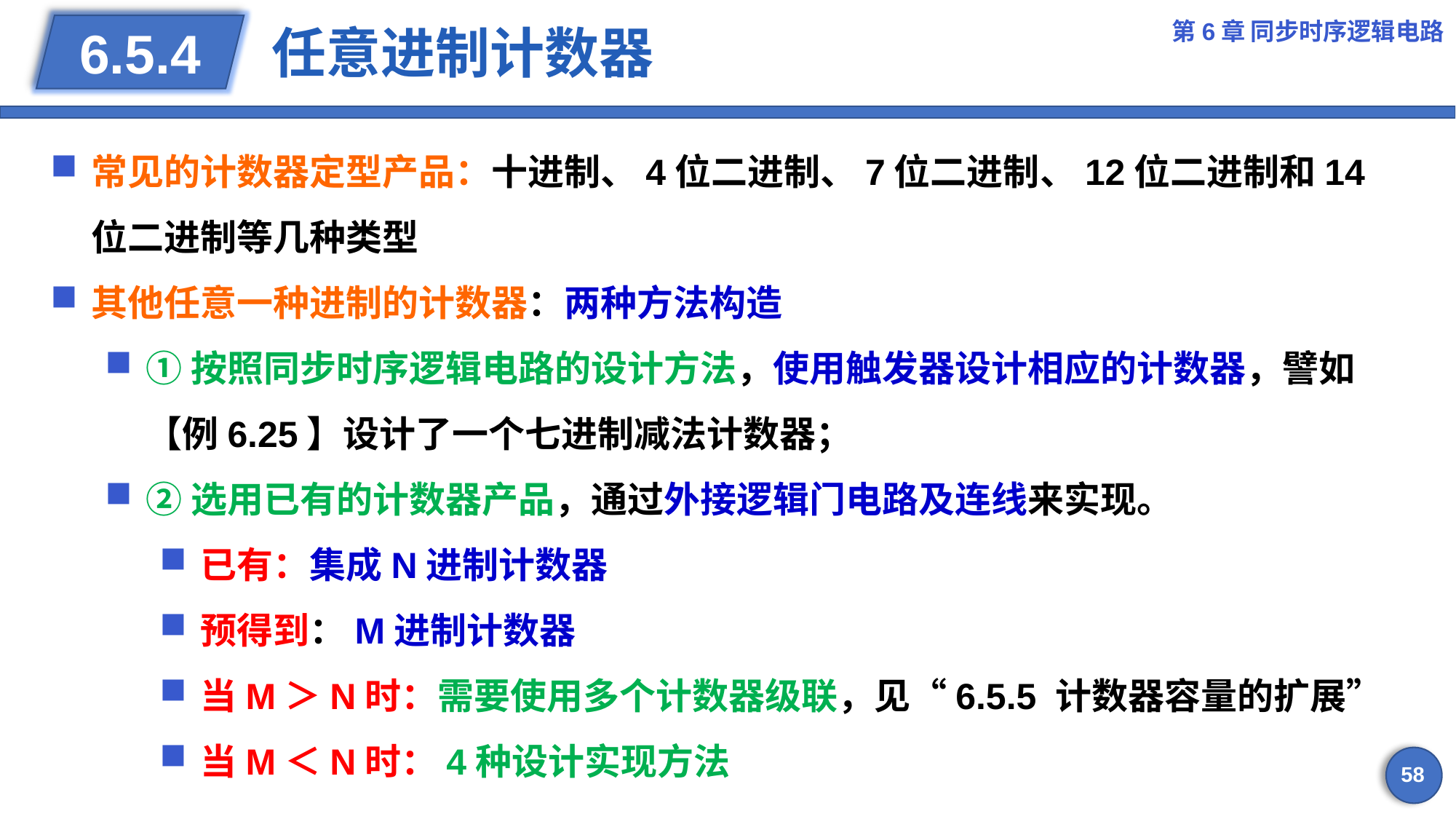

第6章 同步时序逻辑电路
# 任意进制计数器
6.5.4
常见的计数器定型产品：十进制、4位二进制、7位二进制、12位二进制和14位二进制等几种类型
其他任意一种进制的计数器：两种方法构造
①按照同步时序逻辑电路的设计方法，使用触发器设计相应的计数器，譬如【例6.25】设计了一个七进制减法计数器；
②选用已有的计数器产品，通过外接逻辑门电路及连线来实现。
已有：集成N进制计数器
预得到：M进制计数器
当M＞N时：需要使用多个计数器级联，见“6.5.5 计数器容量的扩展”
当M＜N时：4种设计实现方法
58